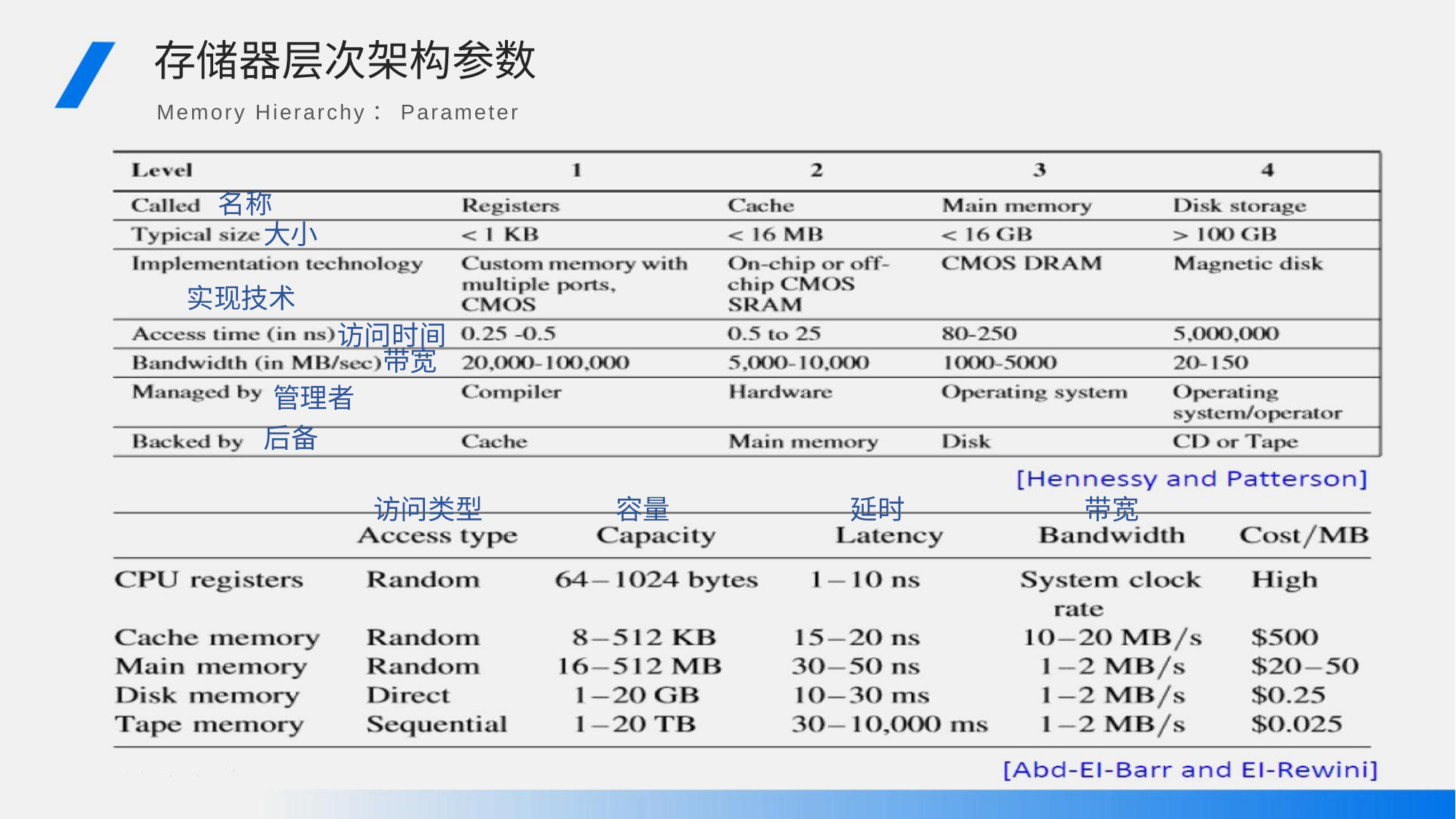

存储器层次架构参数
Memory Hierarchy：Parameter
名称
大小
实现技术
访问时间
带宽
管理者
后备
访问类型
容量
延时
带宽